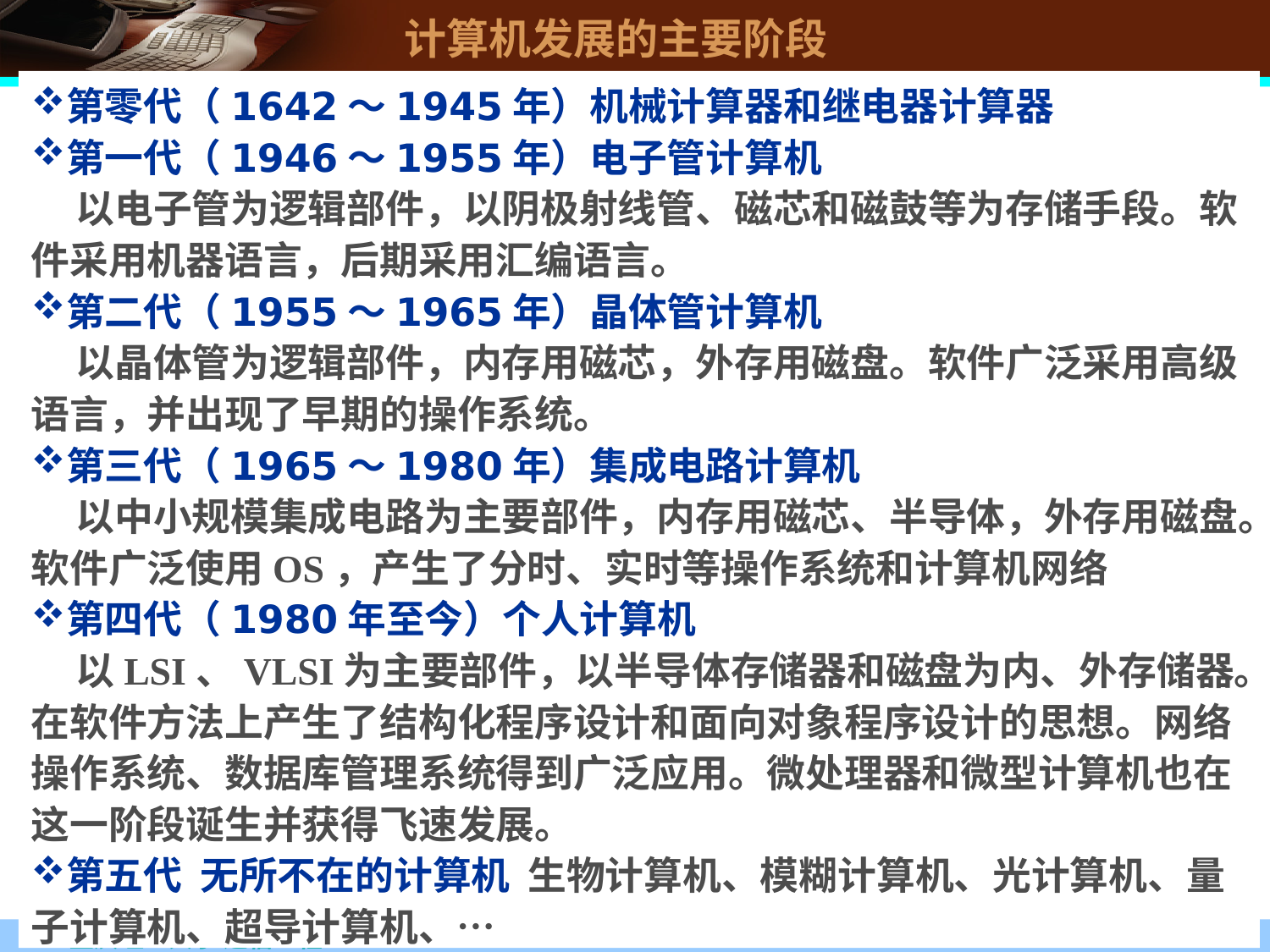

# 计算机发展的主要阶段
第零代（1642～1945年）机械计算器和继电器计算器
第一代（1946～1955年）电子管计算机
    以电子管为逻辑部件，以阴极射线管、磁芯和磁鼓等为存储手段。软件采用机器语言，后期采用汇编语言。
第二代（1955～1965年）晶体管计算机
    以晶体管为逻辑部件，内存用磁芯，外存用磁盘。软件广泛采用高级语言，并出现了早期的操作系统。
第三代（1965～1980年）集成电路计算机
    以中小规模集成电路为主要部件，内存用磁芯、半导体，外存用磁盘。软件广泛使用OS，产生了分时、实时等操作系统和计算机网络
第四代（1980年至今）个人计算机
    以LSI、VLSI为主要部件，以半导体存储器和磁盘为内、外存储器。在软件方法上产生了结构化程序设计和面向对象程序设计的思想。网络操作系统、数据库管理系统得到广泛应用。微处理器和微型计算机也在这一阶段诞生并获得飞速发展。
第五代  无所不在的计算机  生物计算机、模糊计算机、光计算机、量子计算机、超导计算机、…